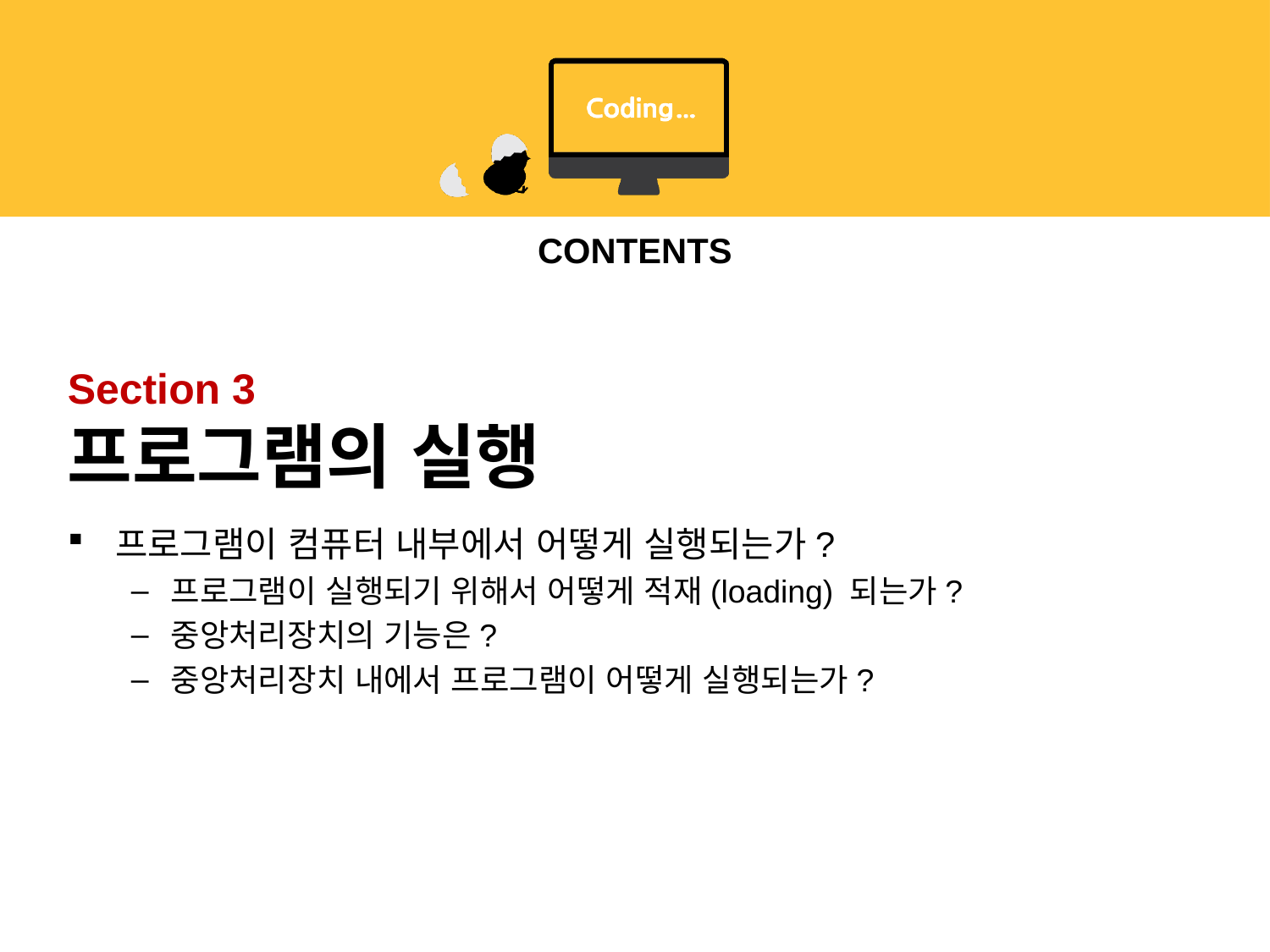

# Section 3 프로그램의 실행
프로그램이 컴퓨터 내부에서 어떻게 실행되는가?
프로그램이 실행되기 위해서 어떻게 적재(loading) 되는가?
중앙처리장치의 기능은?
중앙처리장치 내에서 프로그램이 어떻게 실행되는가?